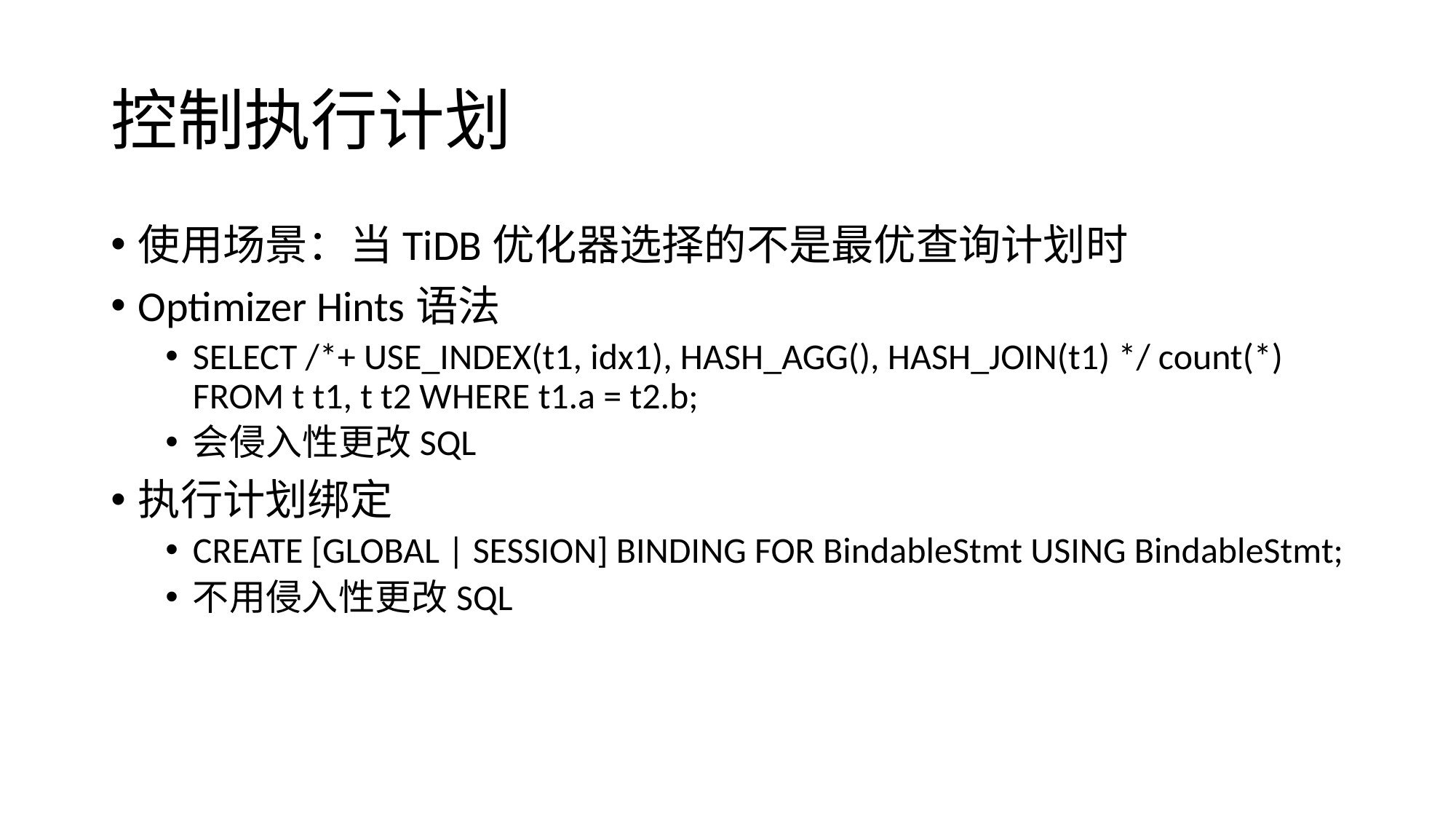

# 控制执行计划
使用场景：当TiDB优化器选择的不是最优查询计划时
Optimizer Hints语法
SELECT /*+ USE_INDEX(t1, idx1), HASH_AGG(), HASH_JOIN(t1) */ count(*) FROM t t1, t t2 WHERE t1.a = t2.b;
会侵入性更改SQL
执行计划绑定
CREATE [GLOBAL | SESSION] BINDING FOR BindableStmt USING BindableStmt;
不用侵入性更改SQL